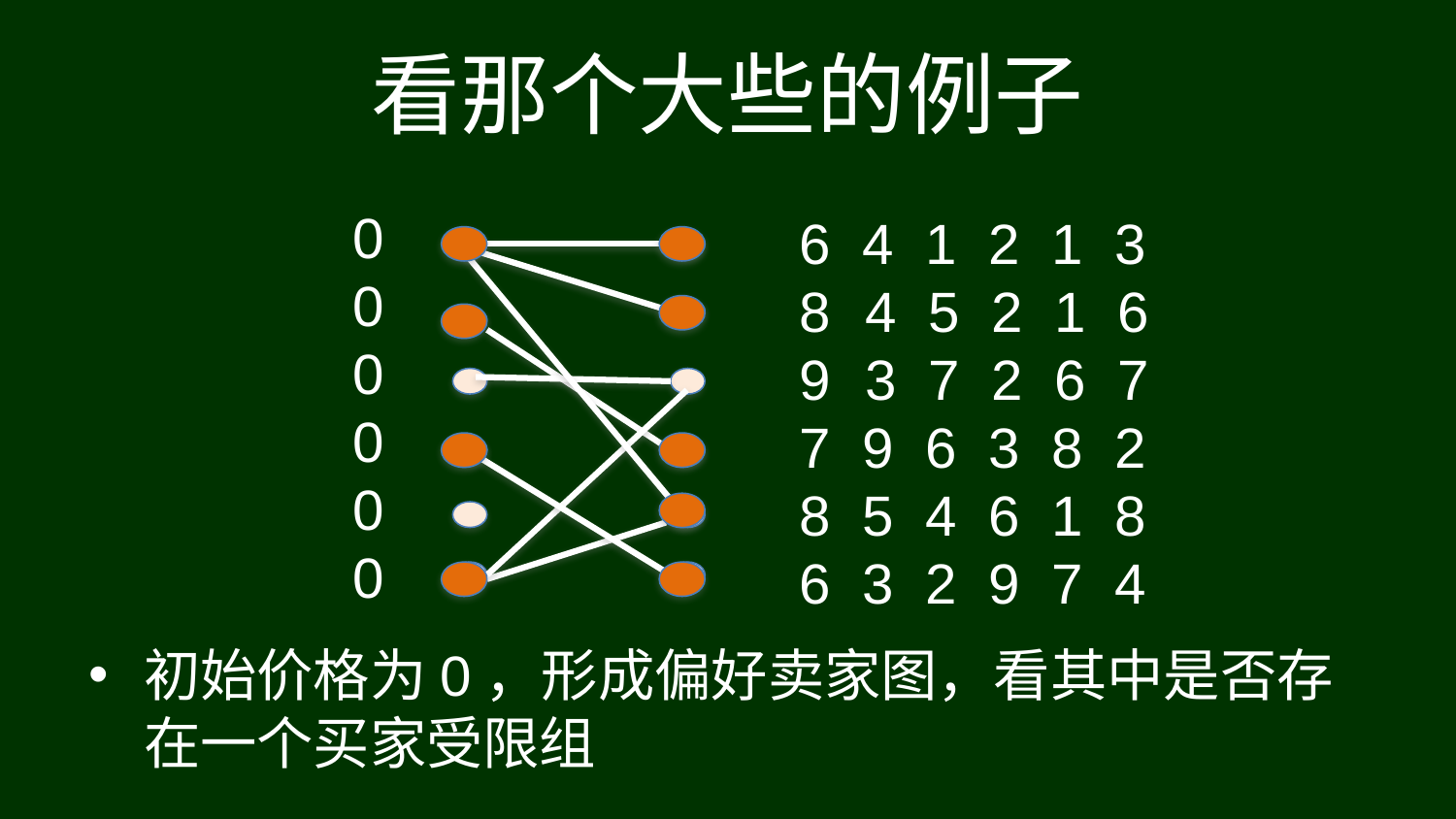

# 看那个大些的例子
0
0
0
0
0
0
6  4  1  2  1  3
  4  5  2  1  6
  3  7  2  6  7
7  9  6  3  8  2
8  5  4  6  1  8
6  3  2  9  7  4

初始价格为0，形成偏好卖家图，看其中是否存在一个买家受限组